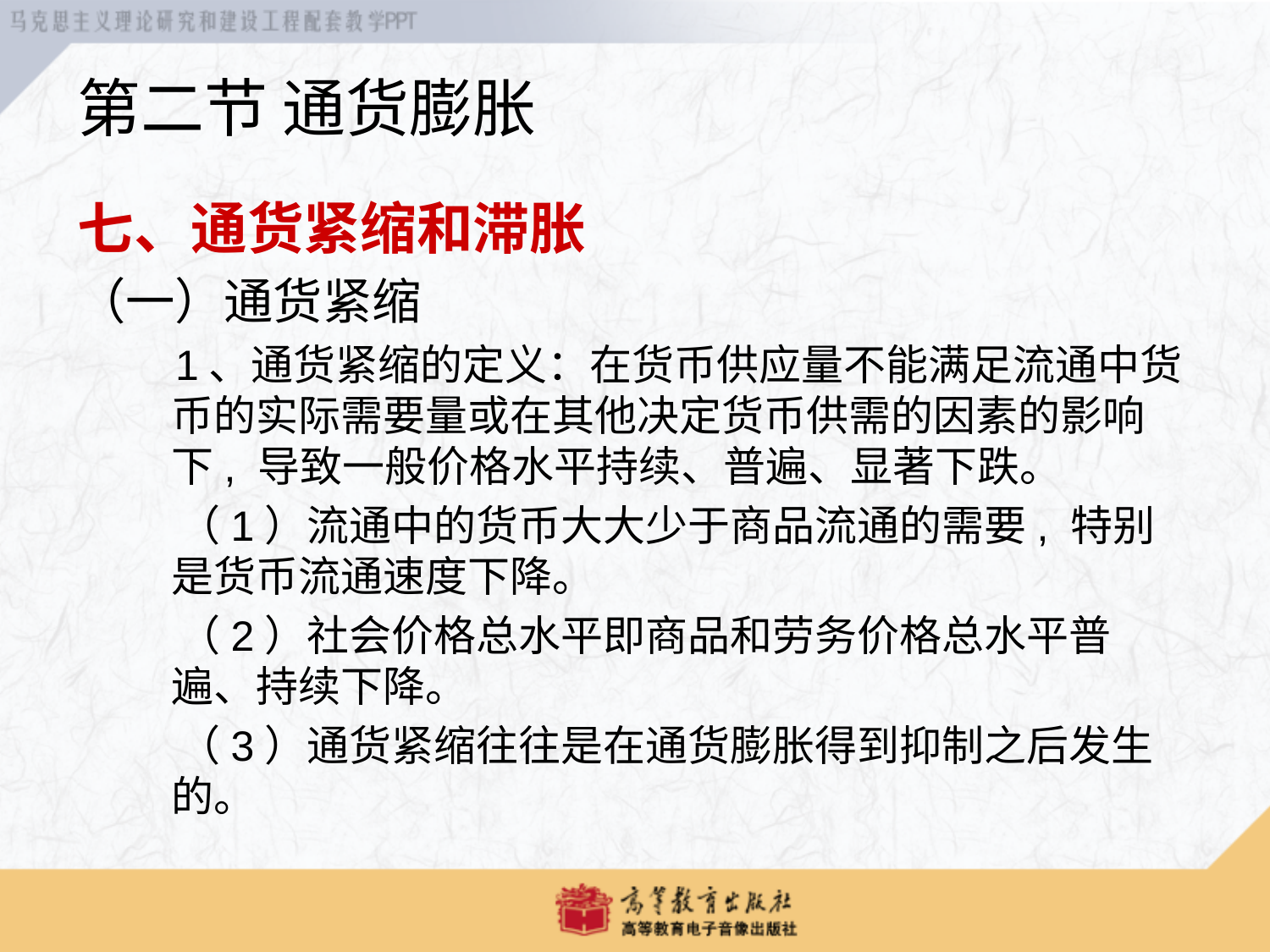

第二节 通货膨胀
    七、通货紧缩和滞胀
（一）通货紧缩
   1、通货紧缩的定义：在货币供应量不能满足流通中货币的实际需要量或在其他决定货币供需的因素的影响下, 导致一般价格水平持续、普遍、显著下跌。
   （1）流通中的货币大大少于商品流通的需要, 特别是货币流通速度下降。
   （2）社会价格总水平即商品和劳务价格总水平普遍、持续下降。
   （3）通货紧缩往往是在通货膨胀得到抑制之后发生的。